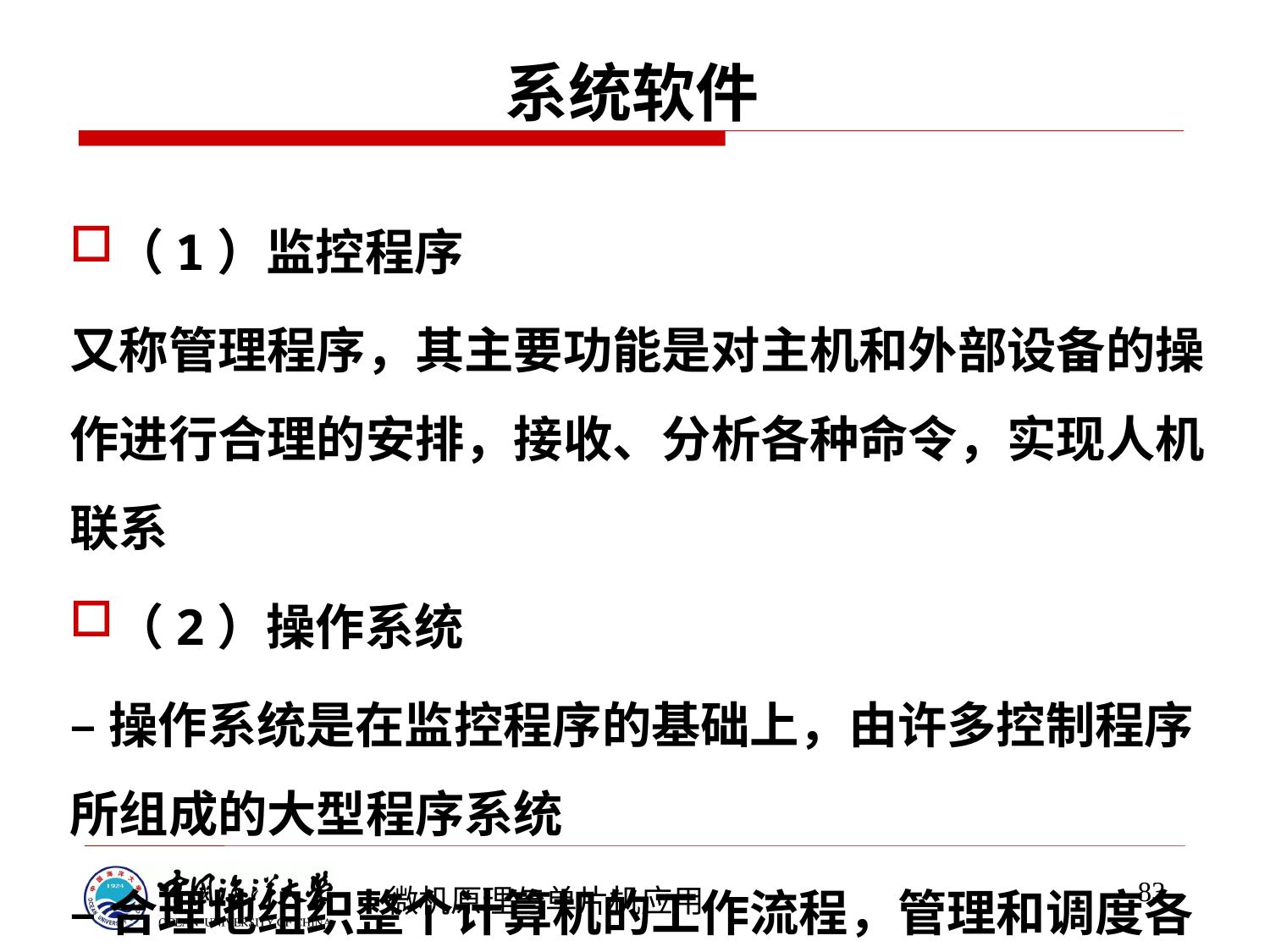

# 系统软件

（1）监控程序
又称管理程序，其主要功能是对主机和外部设备的操作进行合理的安排，接收、分析各种命令，实现人机联系
（2）操作系统
–操作系统是在监控程序的基础上，由许多控制程序所组成的大型程序系统
–合理地组织整个计算机的工作流程，管理和调度各种软、硬件资源和软件，检查程序和机器的故障
–是用户和裸机间的接口

83